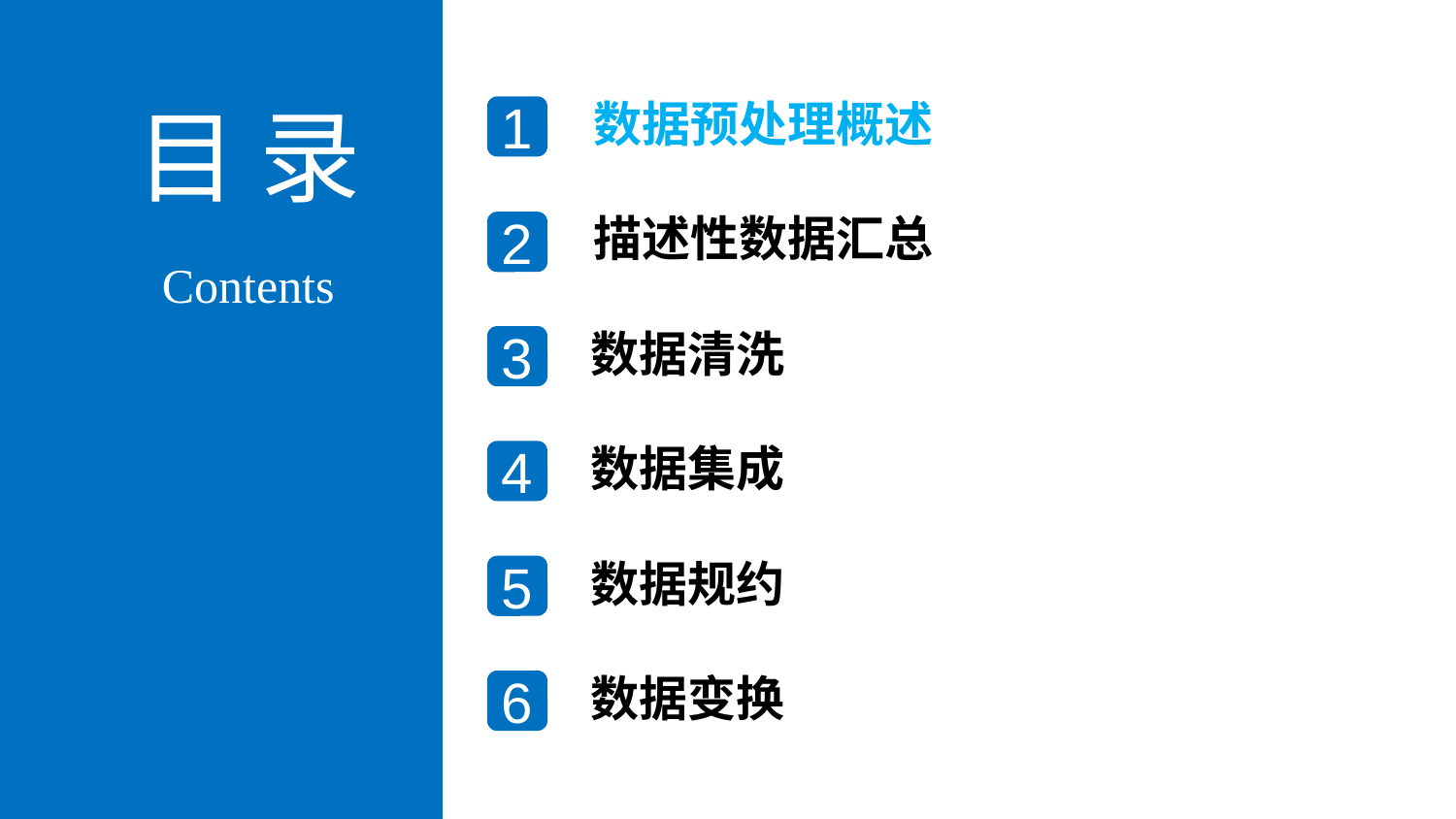

目 录
数据预处理概述
1
描述性数据汇总
2
Contents
数据清洗
3
数据集成
4
数据规约
5
数据变换
6